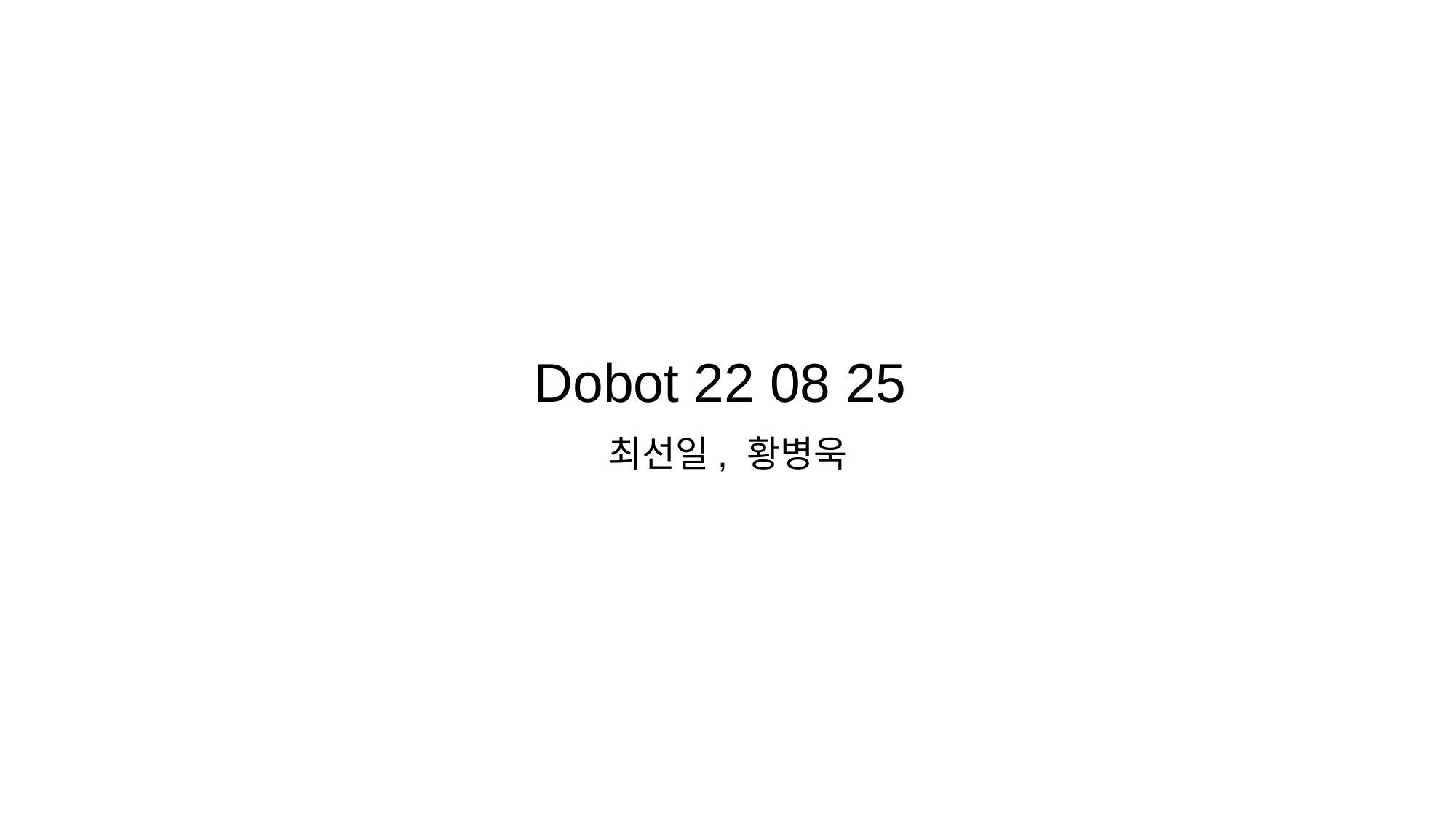

# Dobot 22 08 25
최선일, 황병욱